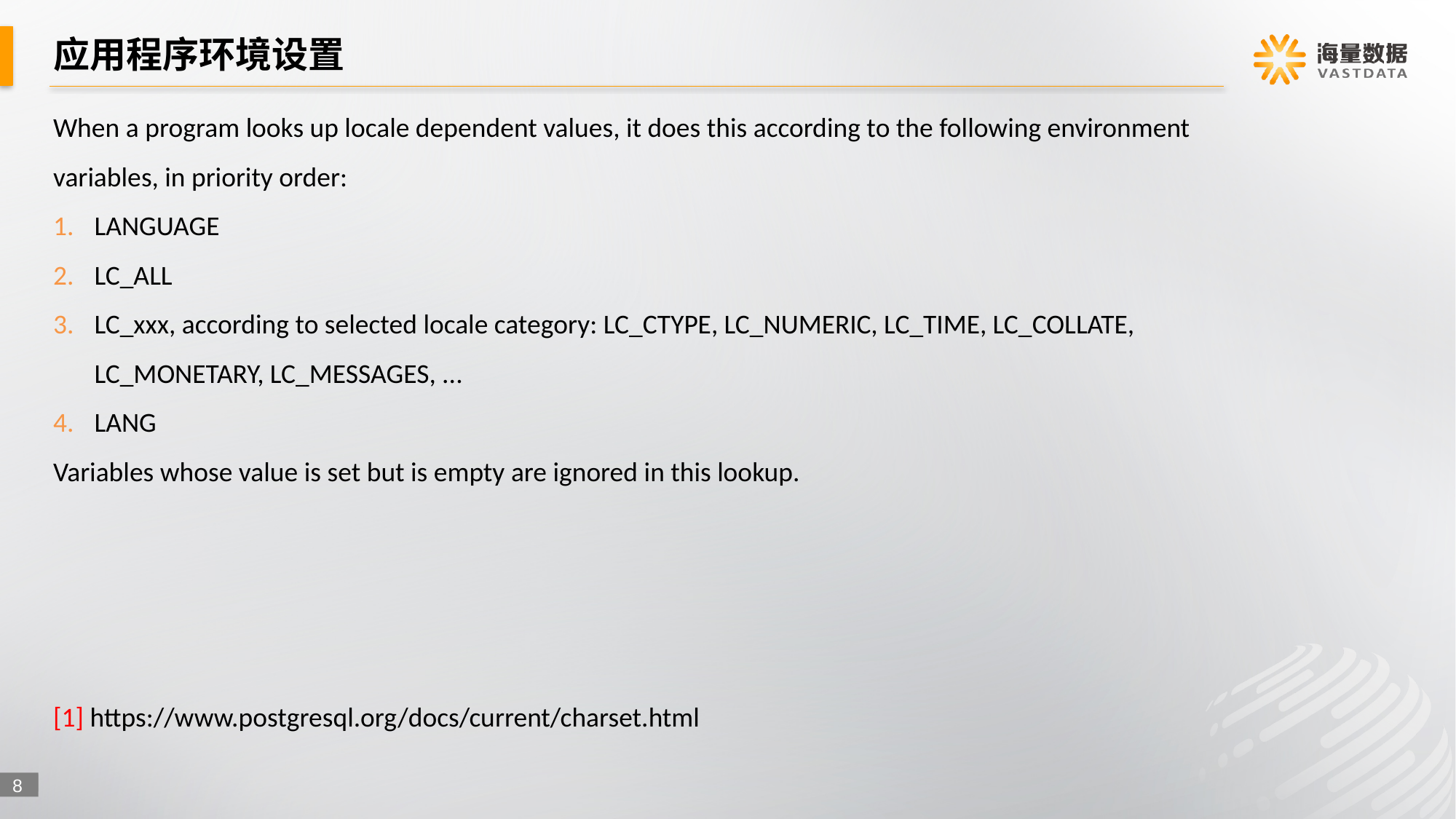

# 应用程序环境设置
When a program looks up locale dependent values, it does this according to the following environment variables, in priority order:
LANGUAGE
LC_ALL
LC_xxx, according to selected locale category: LC_CTYPE, LC_NUMERIC, LC_TIME, LC_COLLATE, LC_MONETARY, LC_MESSAGES, ...
LANG
Variables whose value is set but is empty are ignored in this lookup.

[1] https://www.postgresql.org/docs/current/charset.html